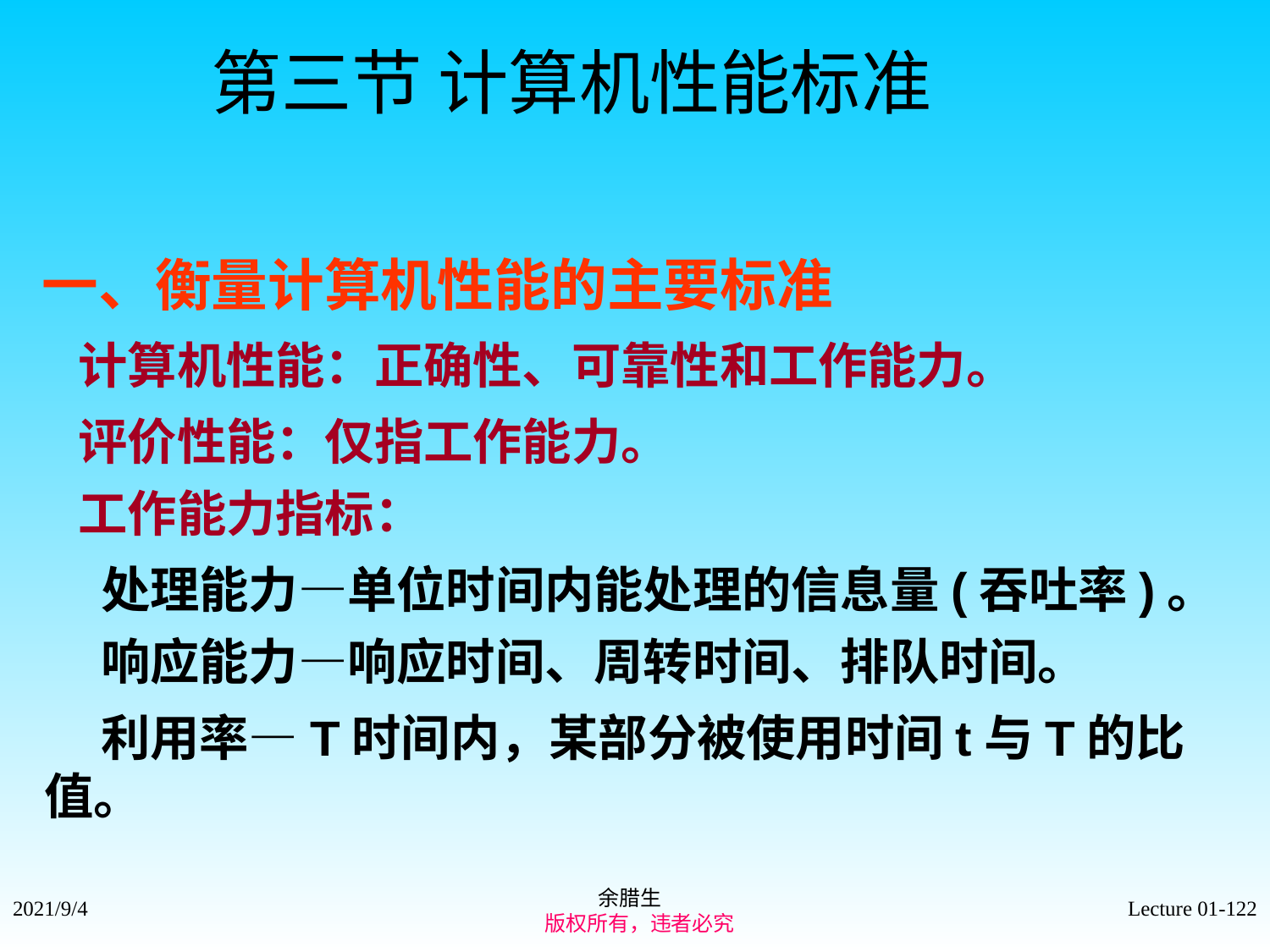

第三节 计算机性能标准
一、衡量计算机性能的主要标准
  计算机性能：正确性、可靠性和工作能力。
  评价性能：仅指工作能力。
  工作能力指标：
    处理能力—单位时间内能处理的信息量(吞吐率)。
    响应能力—响应时间、周转时间、排队时间。
    利用率—T时间内，某部分被使用时间t与T的比值。
余腊生
 版权所有，违者必究
2021/9/4
Lecture 01-122